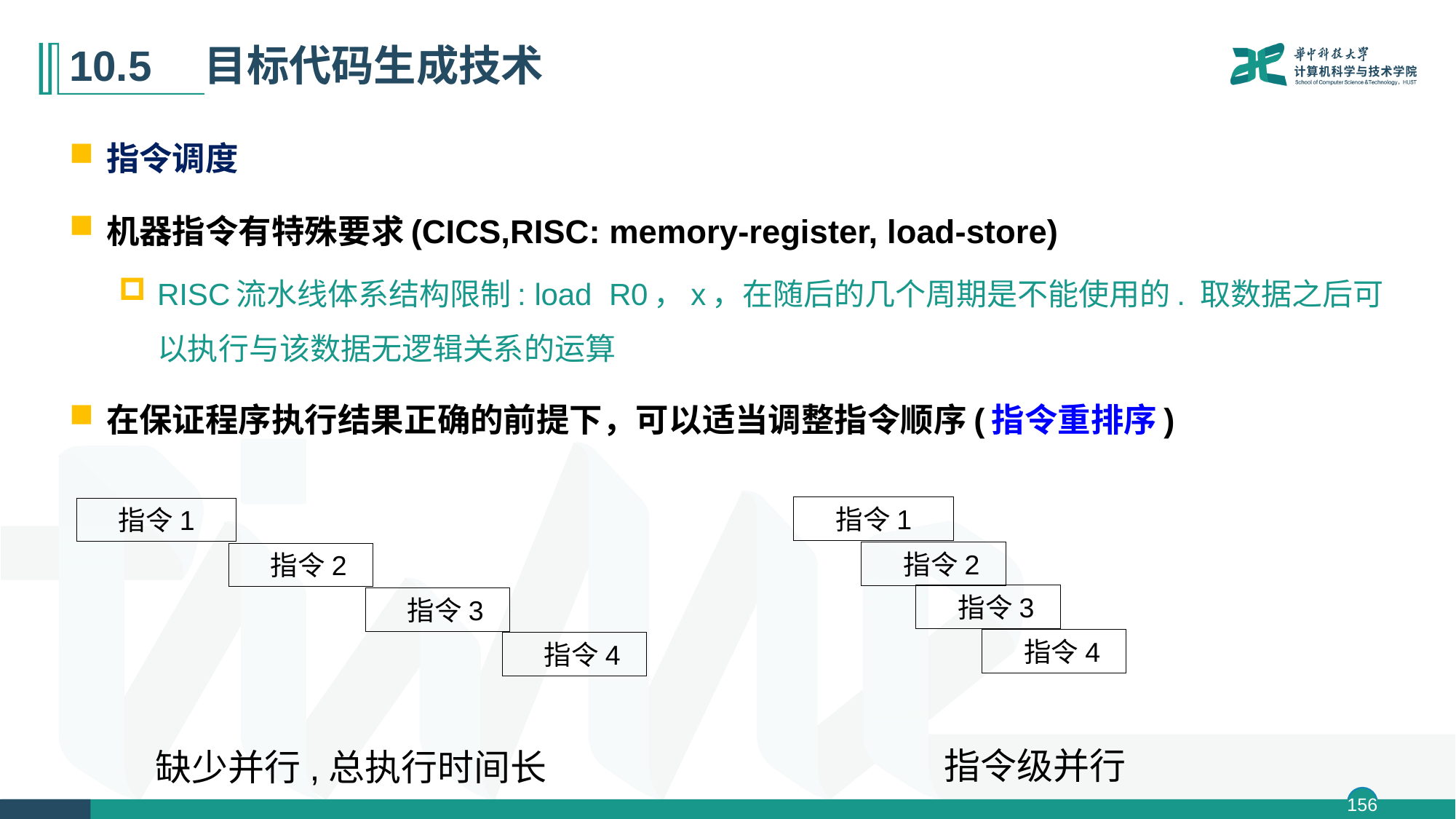

# 10.5　目标代码生成技术
指令调度
机器指令有特殊要求(CICS,RISC: memory-register, load-store)
RISC流水线体系结构限制: load  R0，x，在随后的几个周期是不能使用的. 取数据之后可以执行与该数据无逻辑关系的运算
在保证程序执行结果正确的前提下，可以适当调整指令顺序(指令重排序)

    指令1
    指令2
    指令3
    指令4
    指令1
    指令2
    指令3
    指令4
指令级并行
缺少并行,总执行时间长